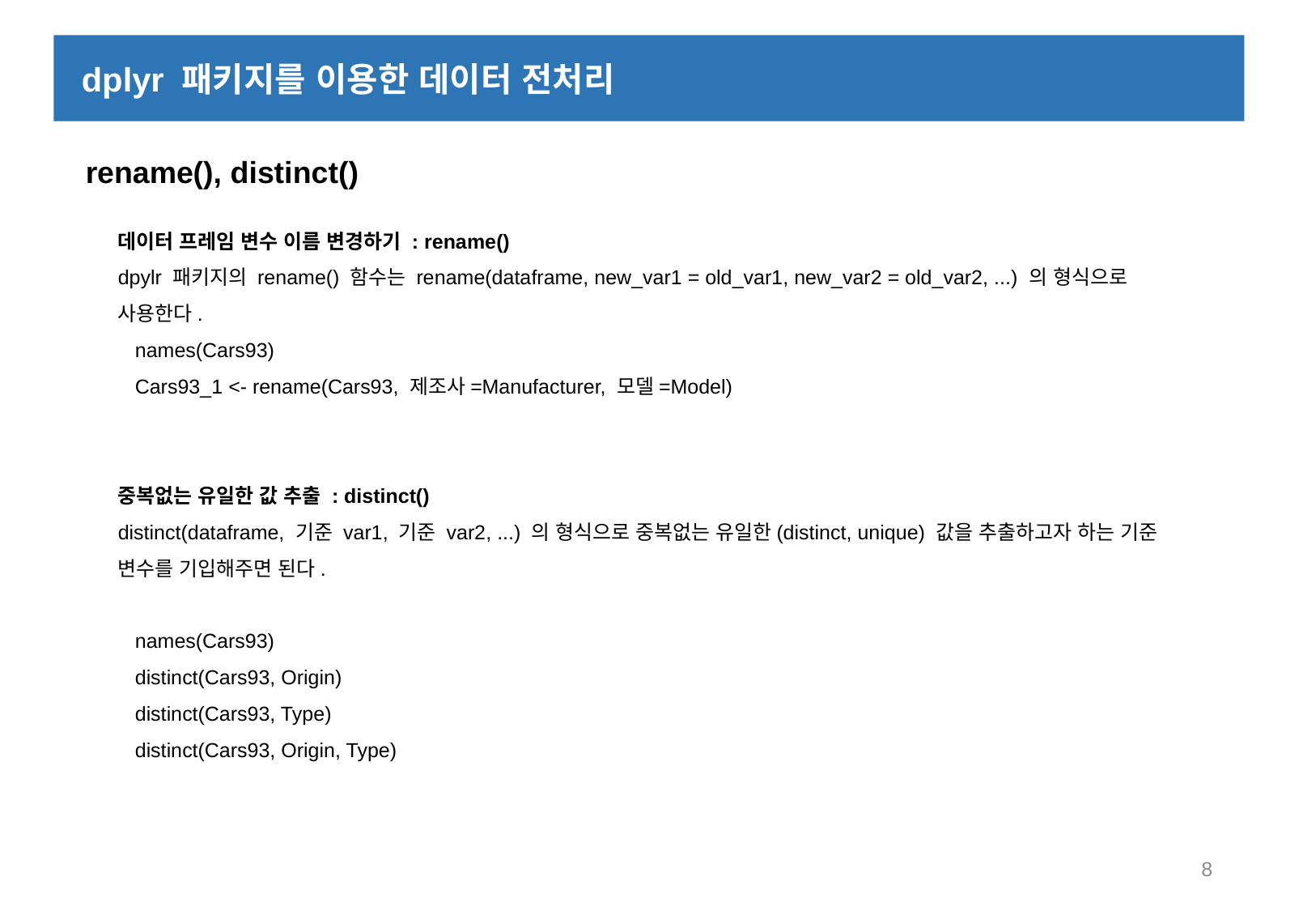

dplyr 패키지를 이용한 데이터 전처리

 rename(), distinct()
데이터 프레임 변수 이름 변경하기 : rename()
dpylr 패키지의 rename() 함수는 rename(dataframe, new_var1 = old_var1, new_var2 = old_var2, ...) 의 형식으로
사용한다.
   names(Cars93)
   Cars93_1 <- rename(Cars93, 제조사=Manufacturer, 모델=Model)

중복없는 유일한 값 추출 : distinct()
distinct(dataframe, 기준 var1, 기준 var2, ...) 의 형식으로 중복없는 유일한(distinct, unique) 값을 추출하고자 하는 기준 변수를 기입해주면 된다.

   names(Cars93)
   distinct(Cars93, Origin)
   distinct(Cars93, Type)
   distinct(Cars93, Origin, Type)

8